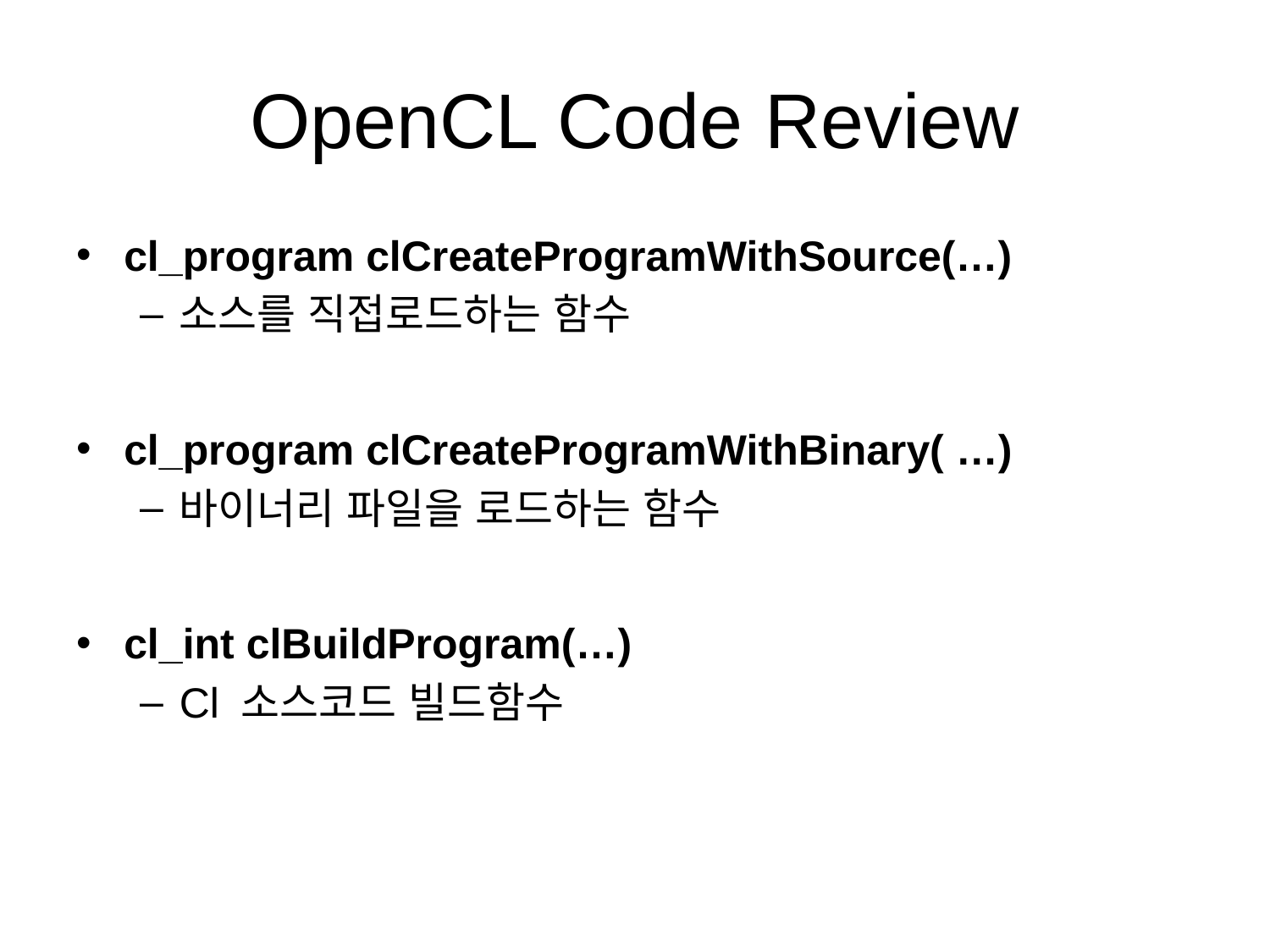

# OpenCL Code Review
cl_program clCreateProgramWithSource(…)
소스를 직접로드하는 함수

cl_program clCreateProgramWithBinary( …)
바이너리 파일을 로드하는 함수

cl_int clBuildProgram(…)
Cl 소스코드 빌드함수